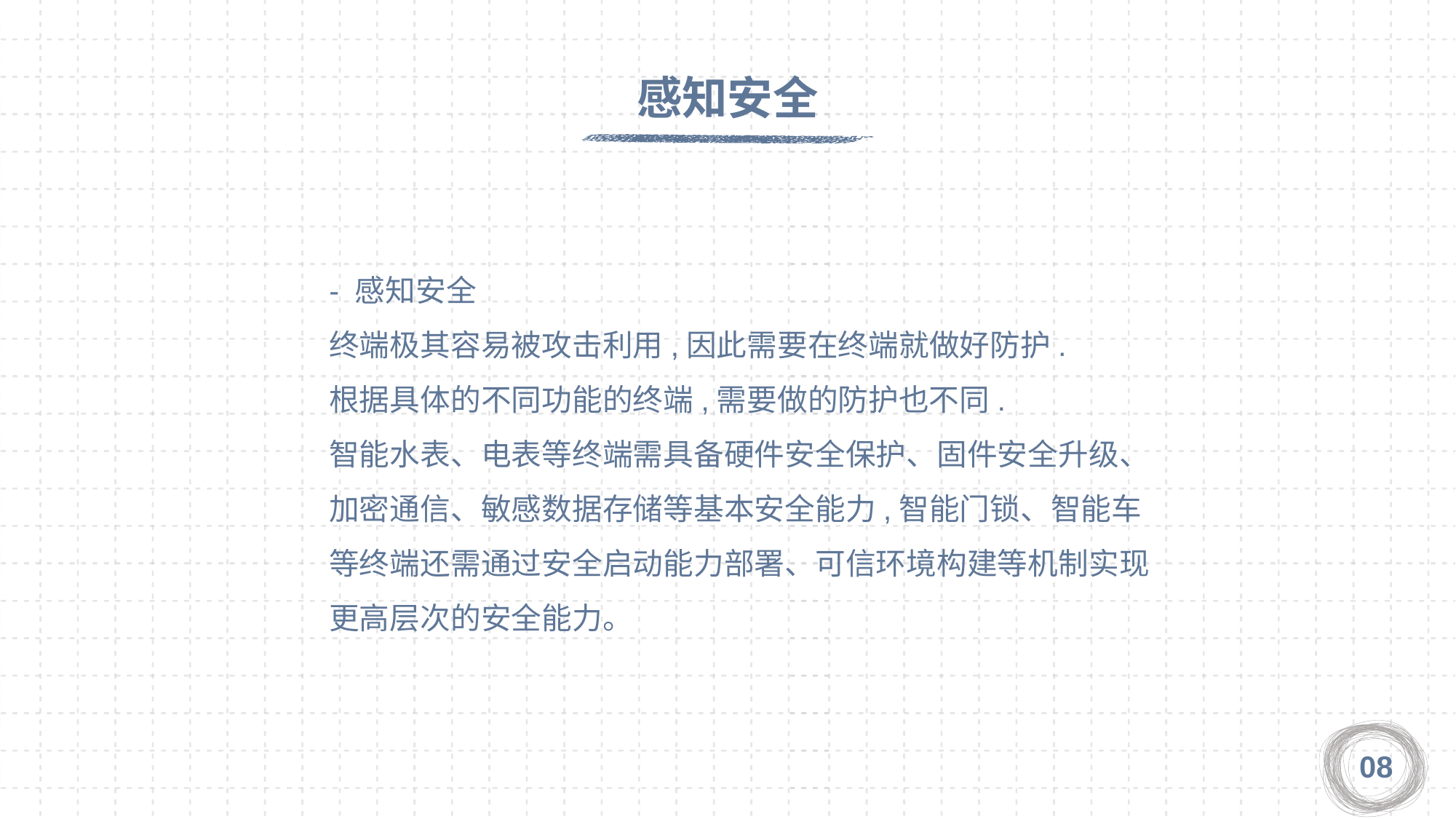

感知安全

- 感知安全
终端极其容易被攻击利用,因此需要在终端就做好防护.
根据具体的不同功能的终端,需要做的防护也不同.
智能水表、电表等终端需具备硬件安全保护、固件安全升级、加密通信、敏感数据存储等基本安全能力,智能门锁、智能车等终端还需通过安全启动能力部署、可信环境构建等机制实现更高层次的安全能力。

08